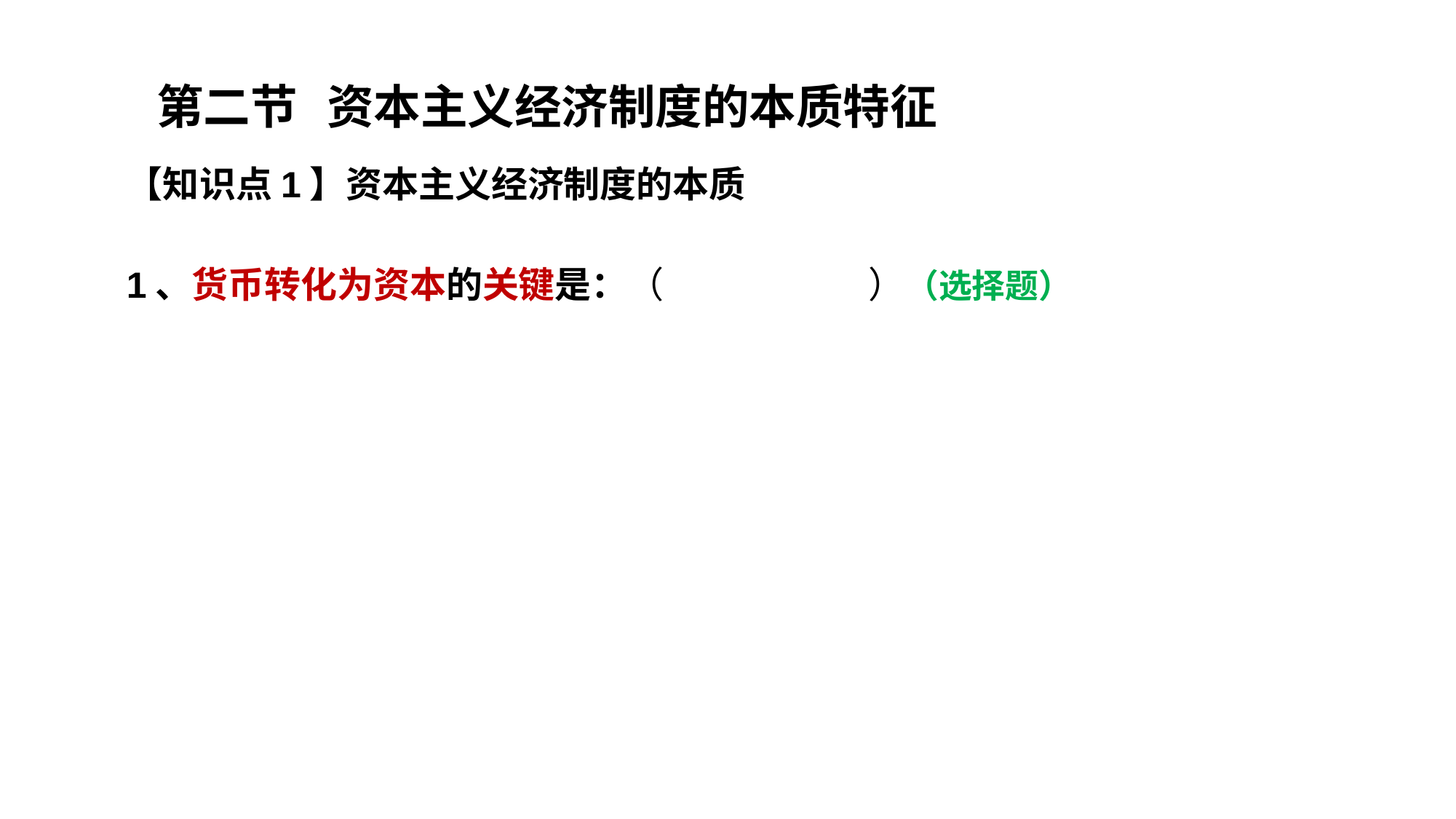

# 第二节	资本主义经济制度的本质特征
【知识点1】资本主义经济制度的本质

1、货币转化为资本的关键是：（                         ）（选择题）